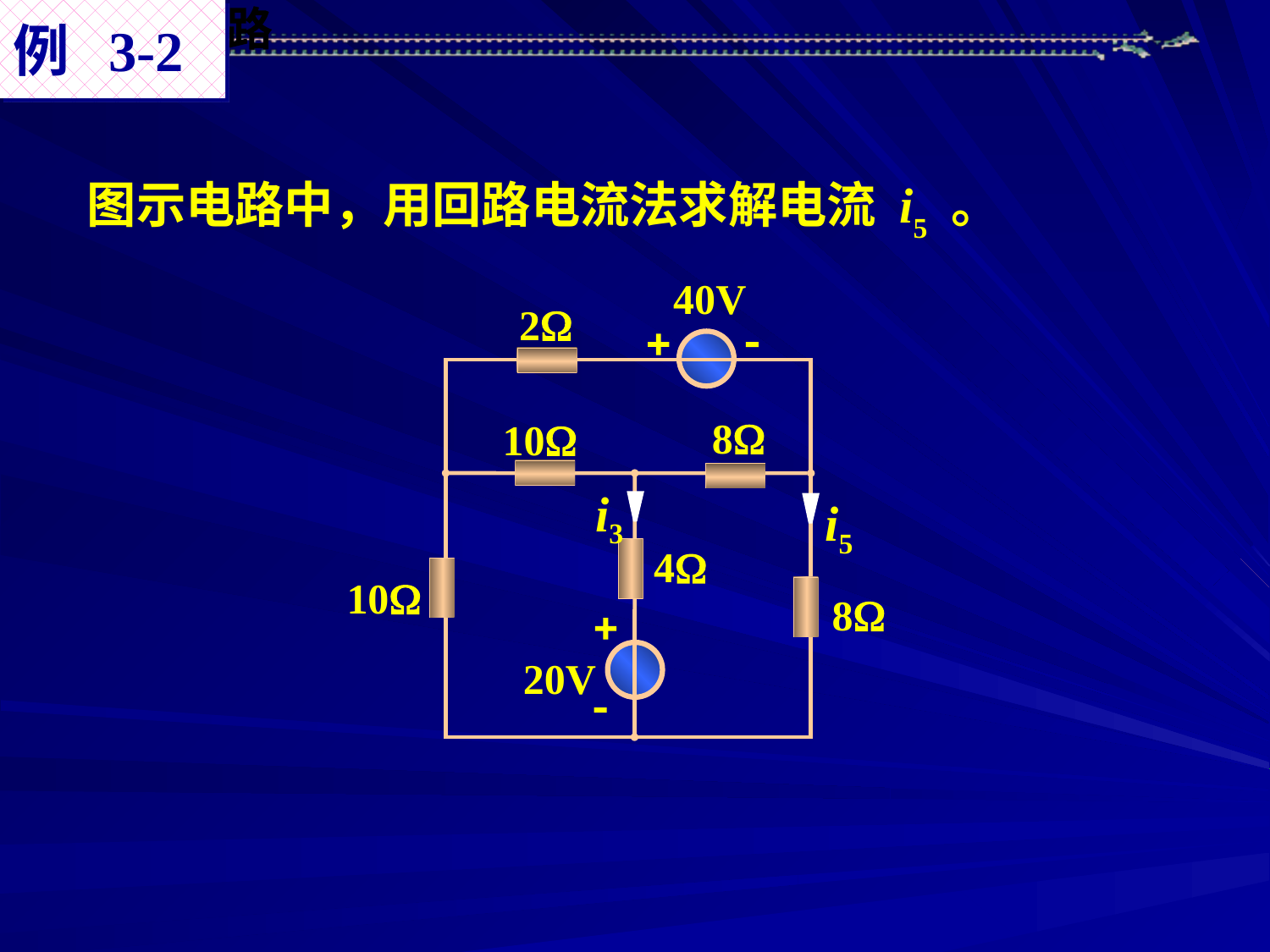

例  3-2
图示电路中，用回路电流法求解电流 i5 。
40V
2Ω
  +       −

8Ω
10Ω

i3
i5

4Ω

10Ω

8Ω

+

−

20V